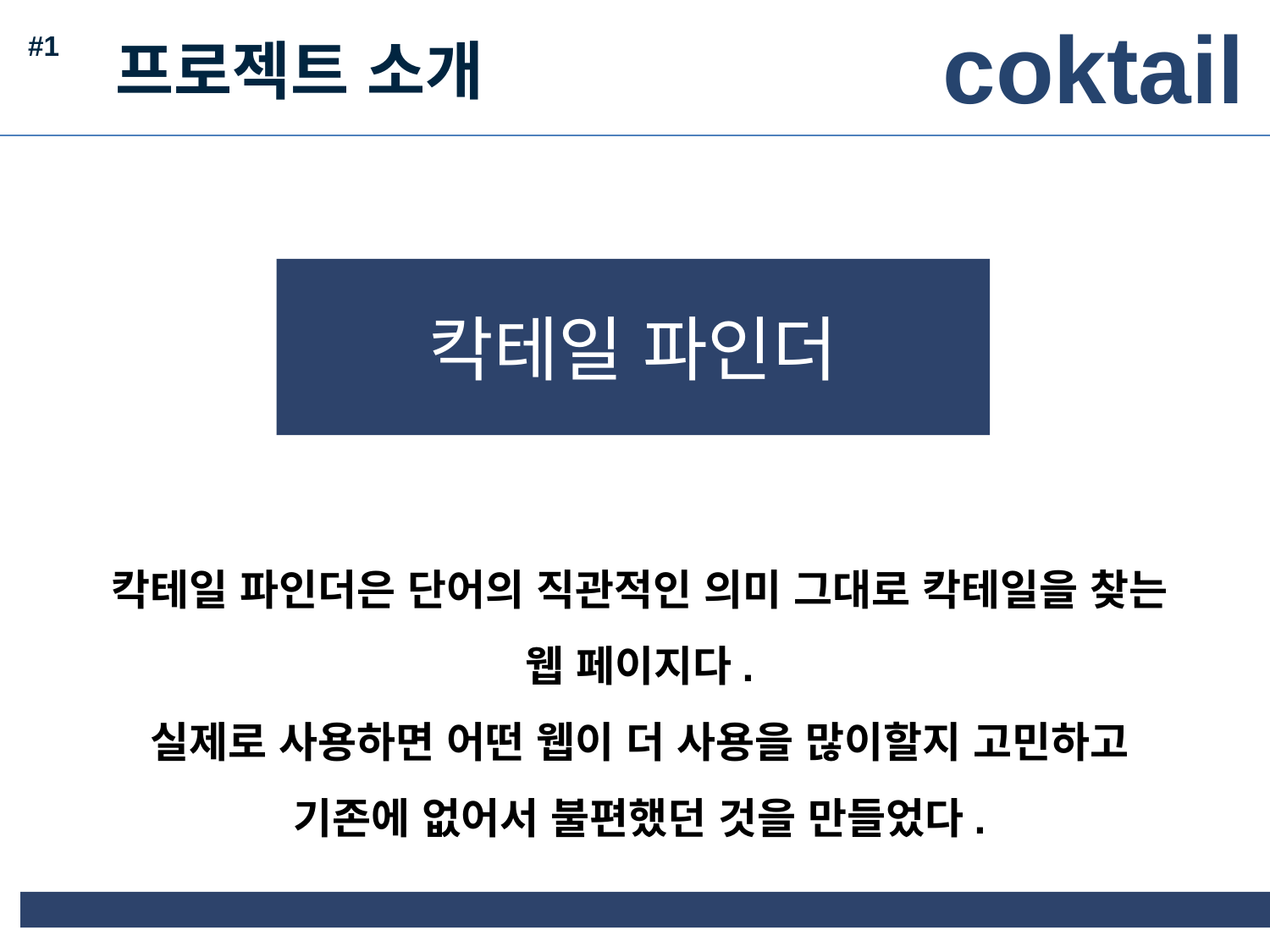

coktail
#1
프로젝트 소개

칵테일 파인더
칵테일 파인더은 단어의 직관적인 의미 그대로 칵테일을 찾는 웹 페이지다.
실제로 사용하면 어떤 웹이 더 사용을 많이할지 고민하고 기존에 없어서 불편했던 것을 만들었다.